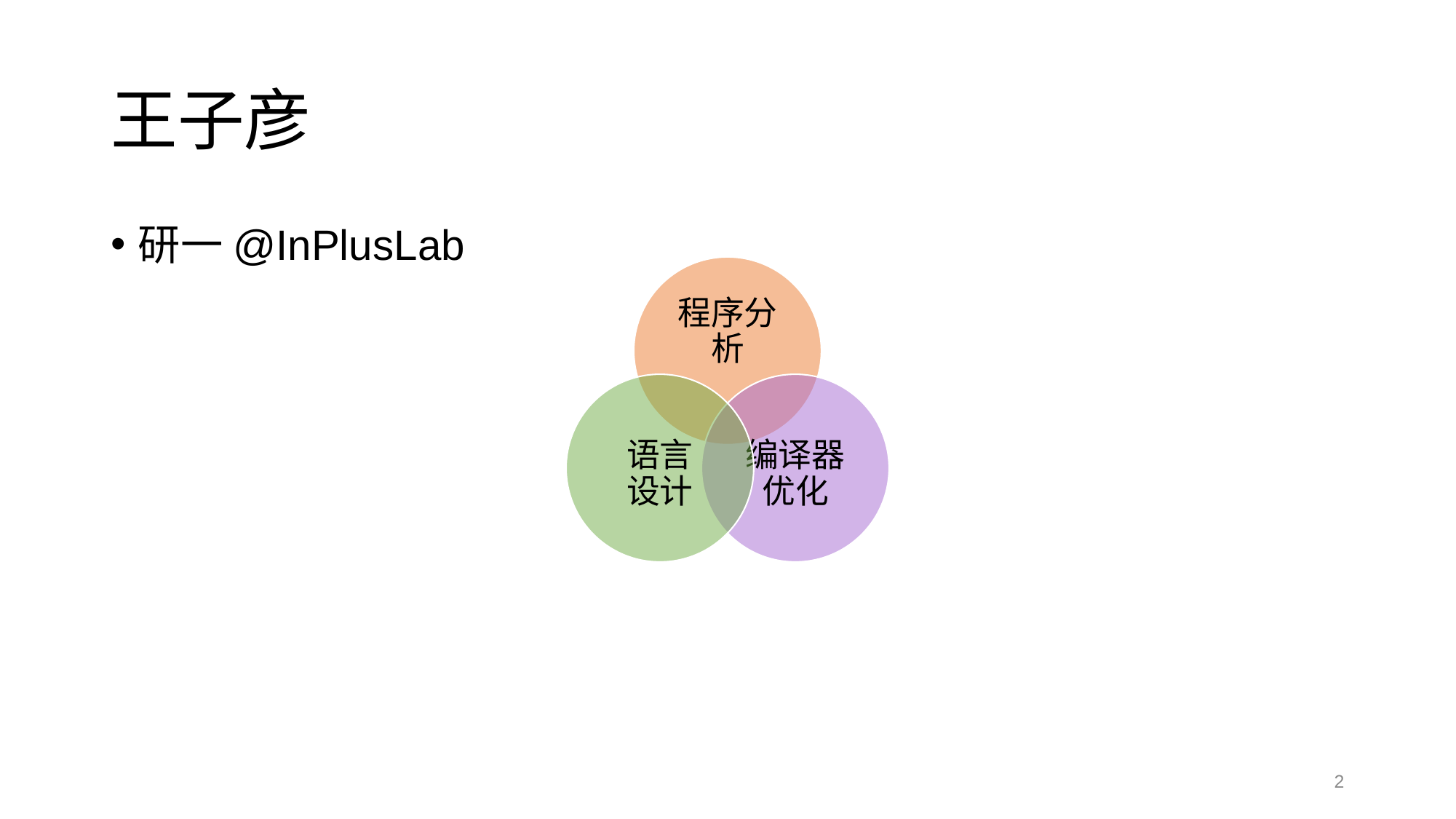

# 王子彦
研一@InPlusLab
程序分析
编译器优化
语言
设计
2